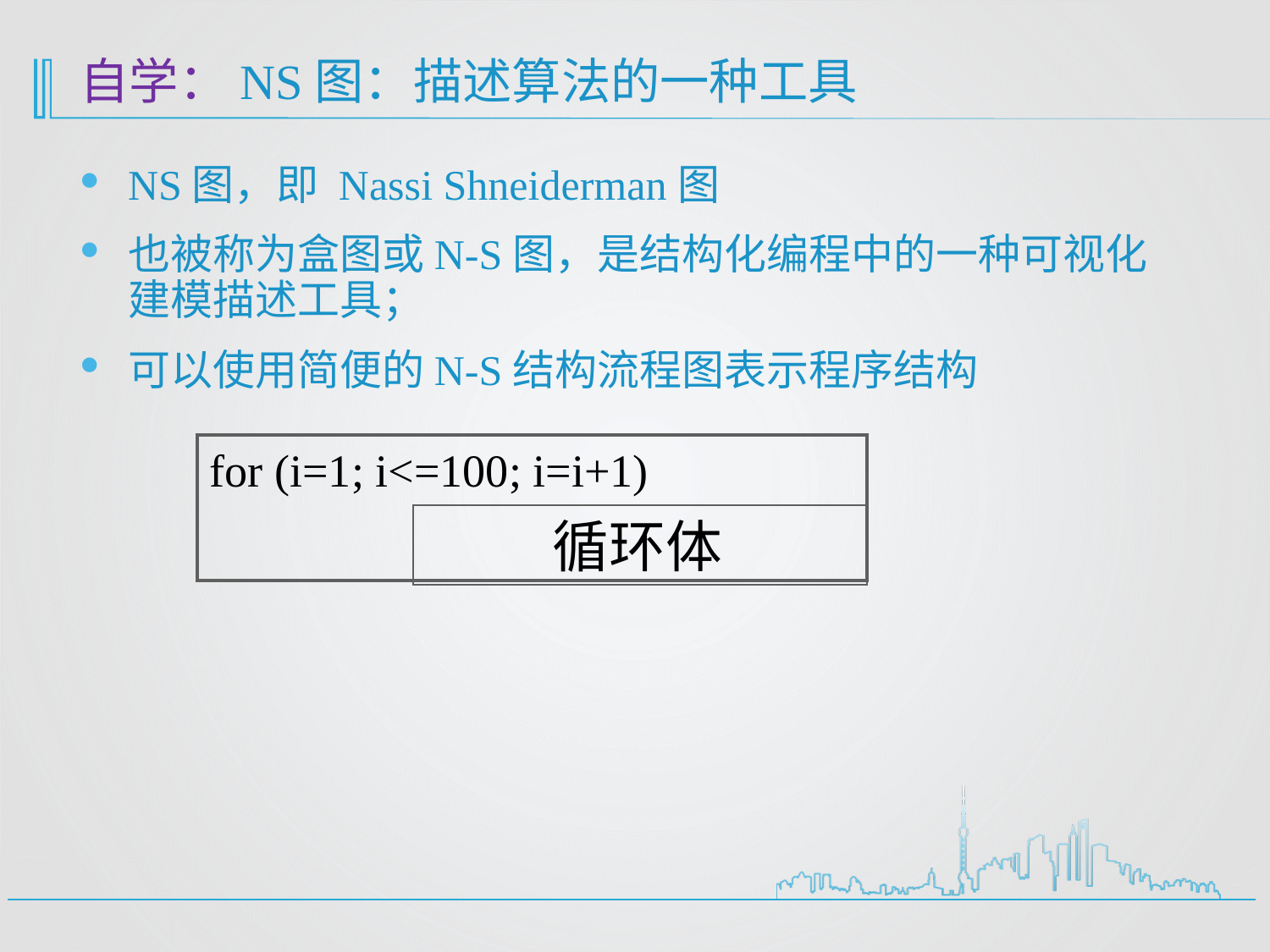

# 自学：NS图：描述算法的一种工具
NS图，即 Nassi Shneiderman图
也被称为盒图或N-S图，是结构化编程中的一种可视化建模描述工具；
可以使用简便的N-S结构流程图表示程序结构

for (i=1; i<=100; i=i+1)

循环体